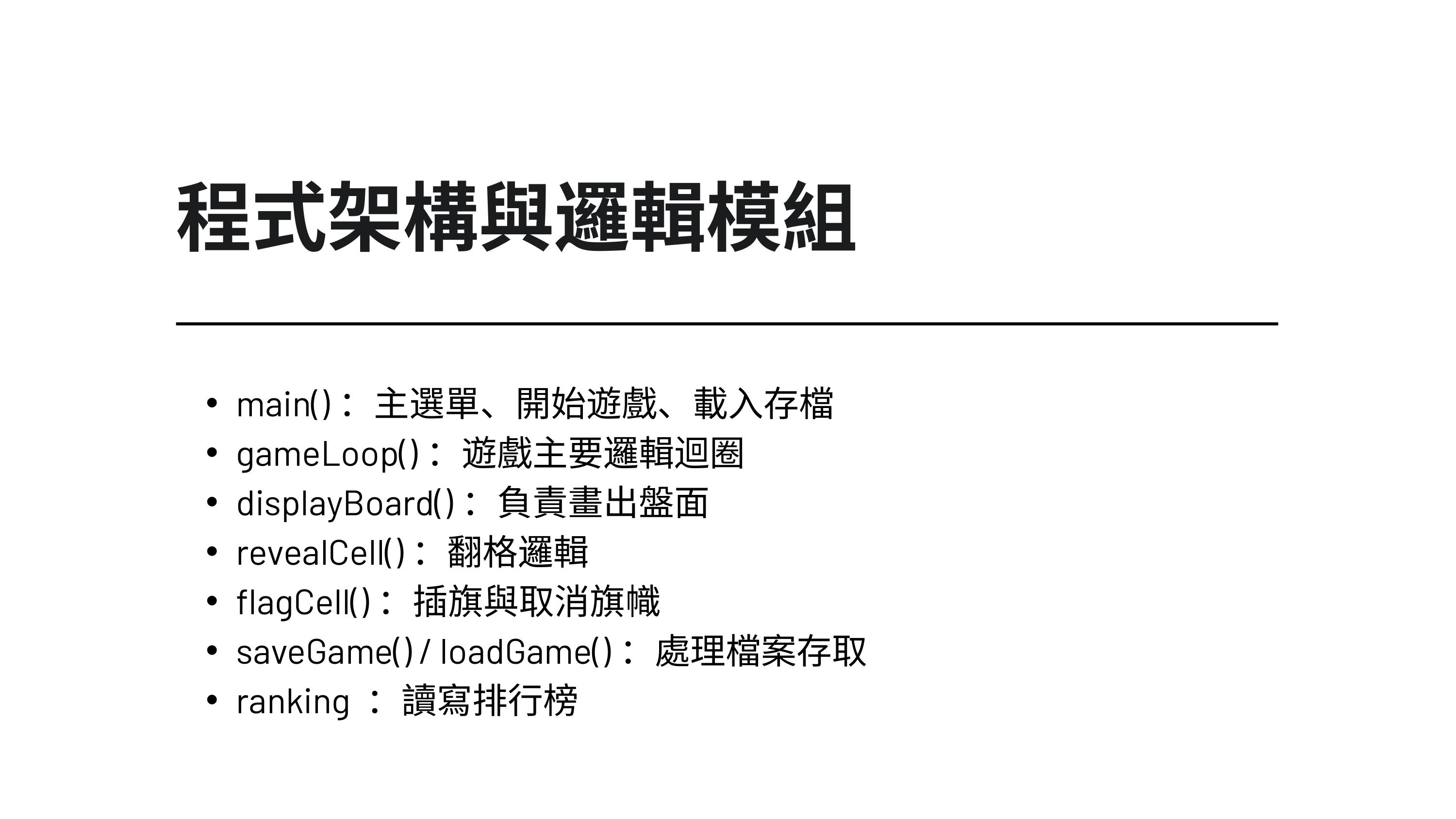

程式架構與邏輯模組

main()：主選單、開始遊戲、載入存檔
gameLoop()：遊戲主要邏輯迴圈
displayBoard()：負責畫出盤面
revealCell()：翻格邏輯
flagCell()：插旗與取消旗幟
saveGame() / loadGame()：處理檔案存取
ranking ：讀寫排行榜